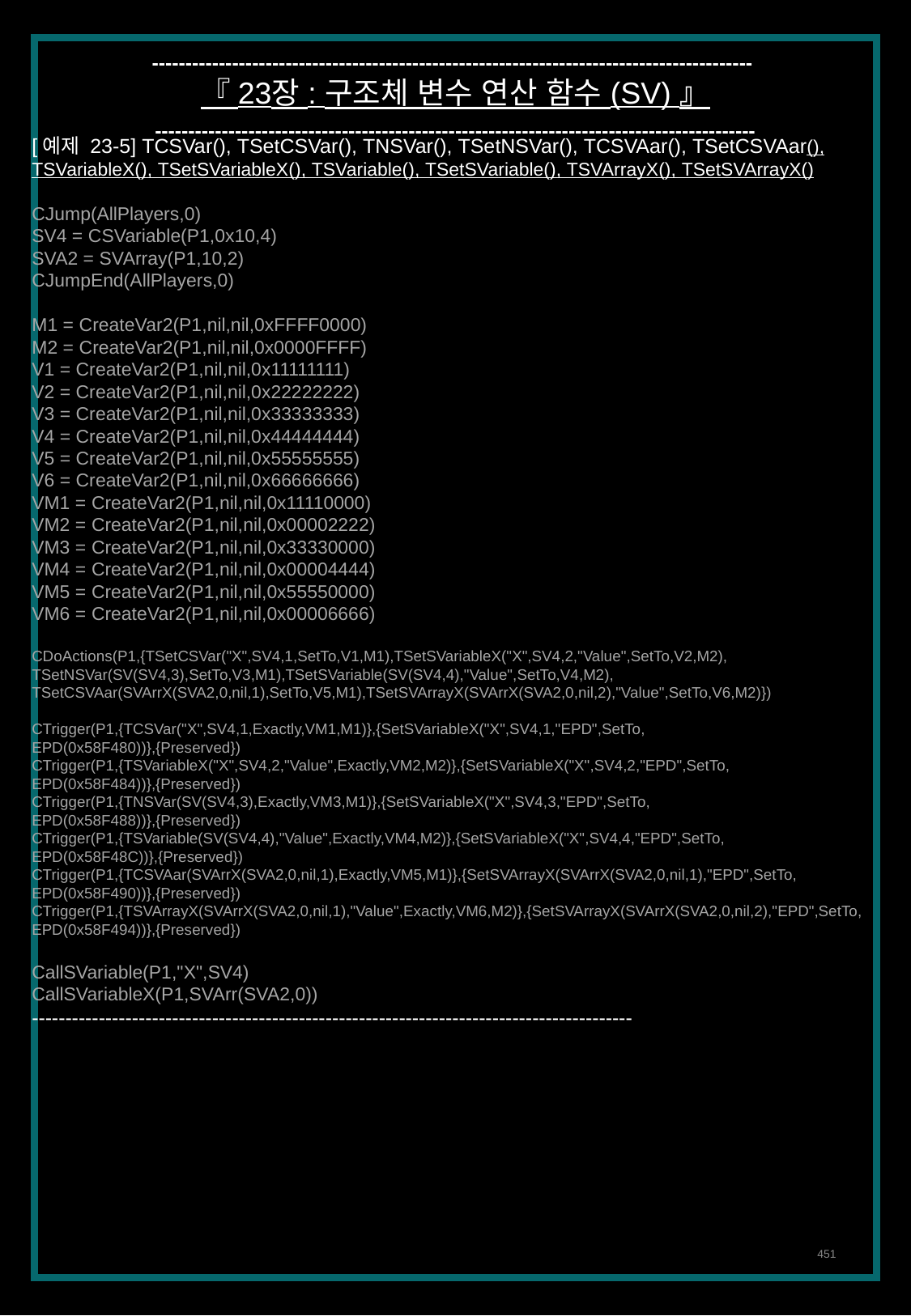

------------------------------------------------------------------------------------------
『 23장 : 구조체 변수 연산 함수 (SV) 』
------------------------------------------------------------------------------------------
[예제 23-5] TCSVar(), TSetCSVar(), TNSVar(), TSetNSVar(), TCSVAar(), TSetCSVAar(),
TSVariableX(), TSetSVariableX(), TSVariable(), TSetSVariable(), TSVArrayX(), TSetSVArrayX()

CJump(AllPlayers,0)
SV4 = CSVariable(P1,0x10,4)
SVA2 = SVArray(P1,10,2)
CJumpEnd(AllPlayers,0)

M1 = CreateVar2(P1,nil,nil,0xFFFF0000)
M2 = CreateVar2(P1,nil,nil,0x0000FFFF)
V1 = CreateVar2(P1,nil,nil,0x11111111)
V2 = CreateVar2(P1,nil,nil,0x22222222)
V3 = CreateVar2(P1,nil,nil,0x33333333)
V4 = CreateVar2(P1,nil,nil,0x44444444)
V5 = CreateVar2(P1,nil,nil,0x55555555)
V6 = CreateVar2(P1,nil,nil,0x66666666)
VM1 = CreateVar2(P1,nil,nil,0x11110000)
VM2 = CreateVar2(P1,nil,nil,0x00002222)
VM3 = CreateVar2(P1,nil,nil,0x33330000)
VM4 = CreateVar2(P1,nil,nil,0x00004444)
VM5 = CreateVar2(P1,nil,nil,0x55550000)
VM6 = CreateVar2(P1,nil,nil,0x00006666)

CDoActions(P1,{TSetCSVar("X",SV4,1,SetTo,V1,M1),TSetSVariableX("X",SV4,2,"Value",SetTo,V2,M2),
TSetNSVar(SV(SV4,3),SetTo,V3,M1),TSetSVariable(SV(SV4,4),"Value",SetTo,V4,M2),
TSetCSVAar(SVArrX(SVA2,0,nil,1),SetTo,V5,M1),TSetSVArrayX(SVArrX(SVA2,0,nil,2),"Value",SetTo,V6,M2)})

CTrigger(P1,{TCSVar("X",SV4,1,Exactly,VM1,M1)},{SetSVariableX("X",SV4,1,"EPD",SetTo,
EPD(0x58F480))},{Preserved})
CTrigger(P1,{TSVariableX("X",SV4,2,"Value",Exactly,VM2,M2)},{SetSVariableX("X",SV4,2,"EPD",SetTo,
EPD(0x58F484))},{Preserved})
CTrigger(P1,{TNSVar(SV(SV4,3),Exactly,VM3,M1)},{SetSVariableX("X",SV4,3,"EPD",SetTo,
EPD(0x58F488))},{Preserved})
CTrigger(P1,{TSVariable(SV(SV4,4),"Value",Exactly,VM4,M2)},{SetSVariableX("X",SV4,4,"EPD",SetTo,
EPD(0x58F48C))},{Preserved})
CTrigger(P1,{TCSVAar(SVArrX(SVA2,0,nil,1),Exactly,VM5,M1)},{SetSVArrayX(SVArrX(SVA2,0,nil,1),"EPD",SetTo,
EPD(0x58F490))},{Preserved})
CTrigger(P1,{TSVArrayX(SVArrX(SVA2,0,nil,1),"Value",Exactly,VM6,M2)},{SetSVArrayX(SVArrX(SVA2,0,nil,2),"EPD",SetTo,
EPD(0x58F494))},{Preserved})

CallSVariable(P1,"X",SV4)
CallSVariableX(P1,SVArr(SVA2,0))
------------------------------------------------------------------------------------------
451